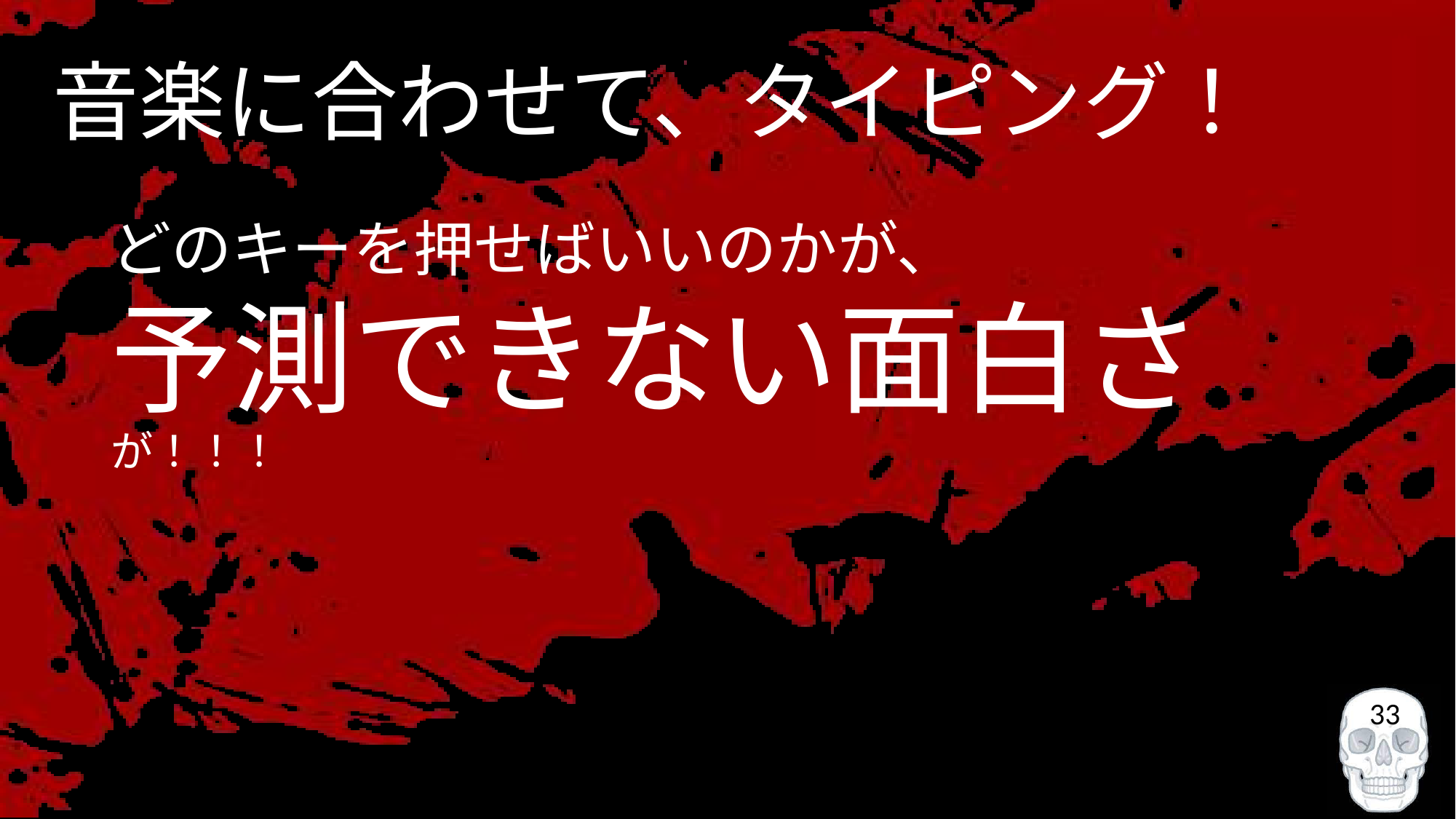

# 音楽に合わせて、タイピング！
どのキーを押せばいいのかが、
予測できない面白さが！！！
33